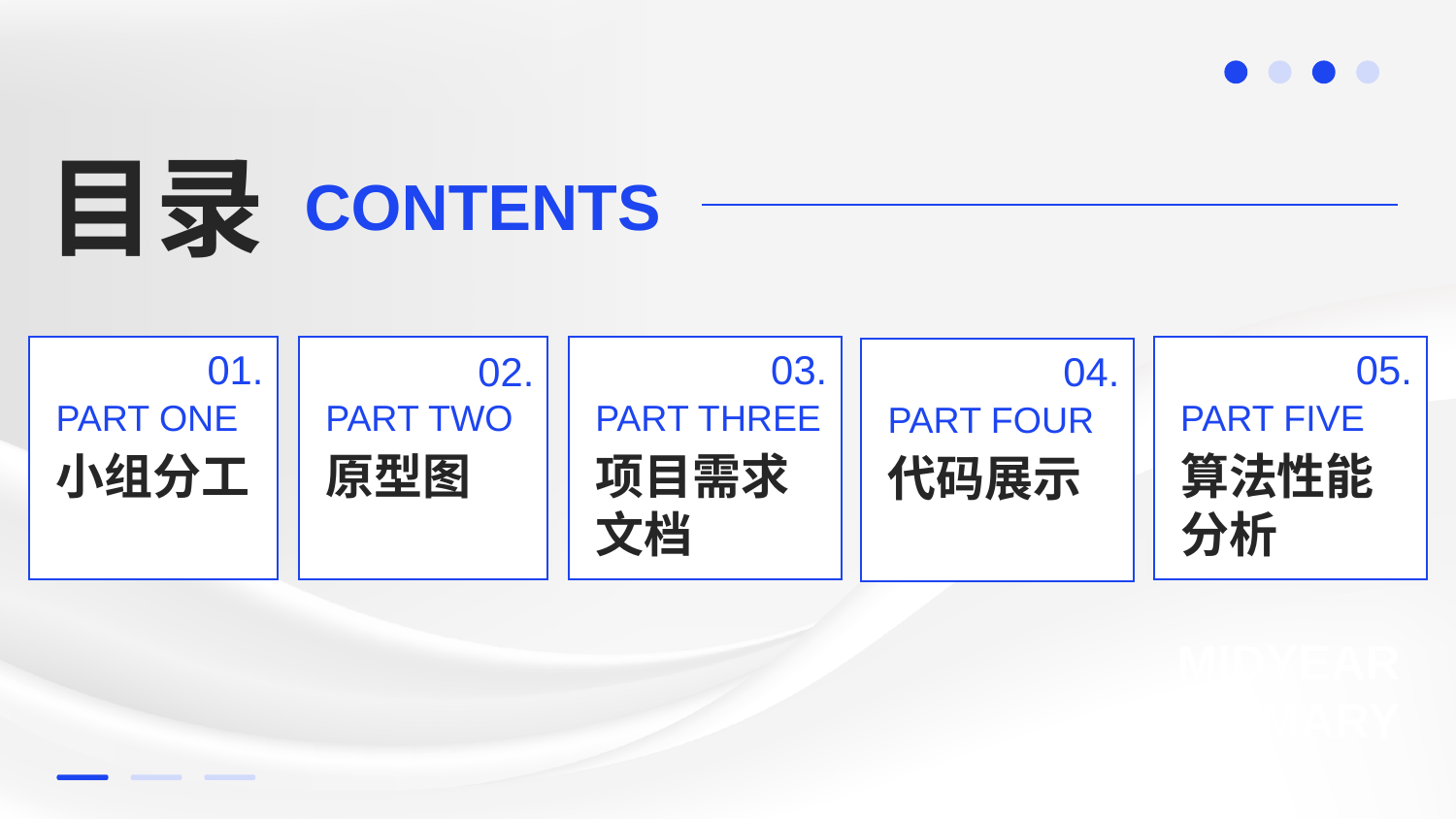

目录
CONTENTS
01.

PART ONE
小组分工

02.
PART TWO
原型图
03.

PART THREE
项目需求
文档
05.

PART FIVE
算法性能分析
04.

PART FOUR
代码展示
MIDYEAR SUMMARY